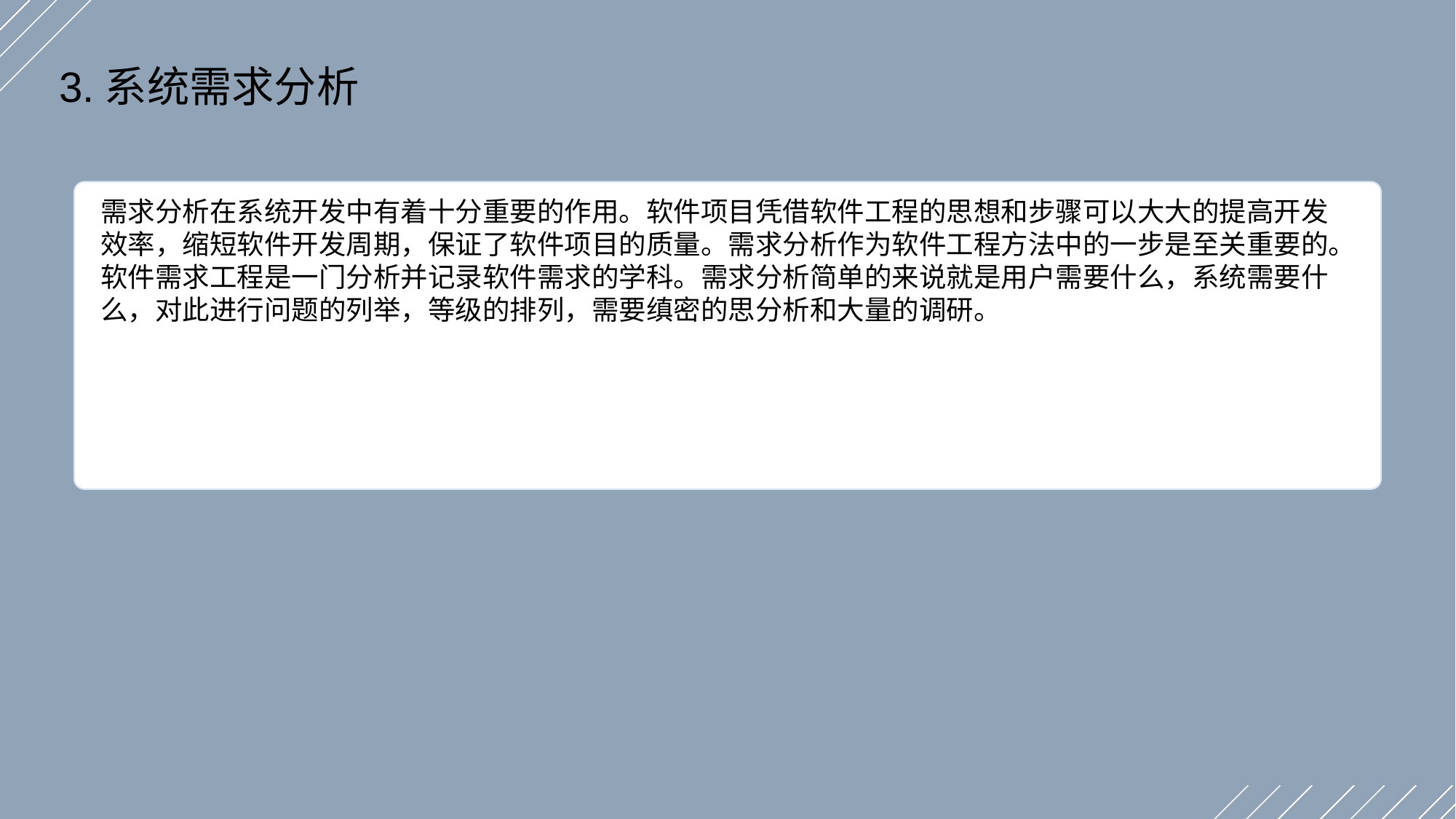

3.系统需求分析

需求分析在系统开发中有着十分重要的作用。软件项目凭借软件工程的思想和步骤可以大大的提高开发效率，缩短软件开发周期，保证了软件项目的质量。需求分析作为软件工程方法中的一步是至关重要的。软件需求工程是一门分析并记录软件需求的学科。需求分析简单的来说就是用户需要什么，系统需要什么，对此进行问题的列举，等级的排列，需要缜密的思分析和大量的调研。